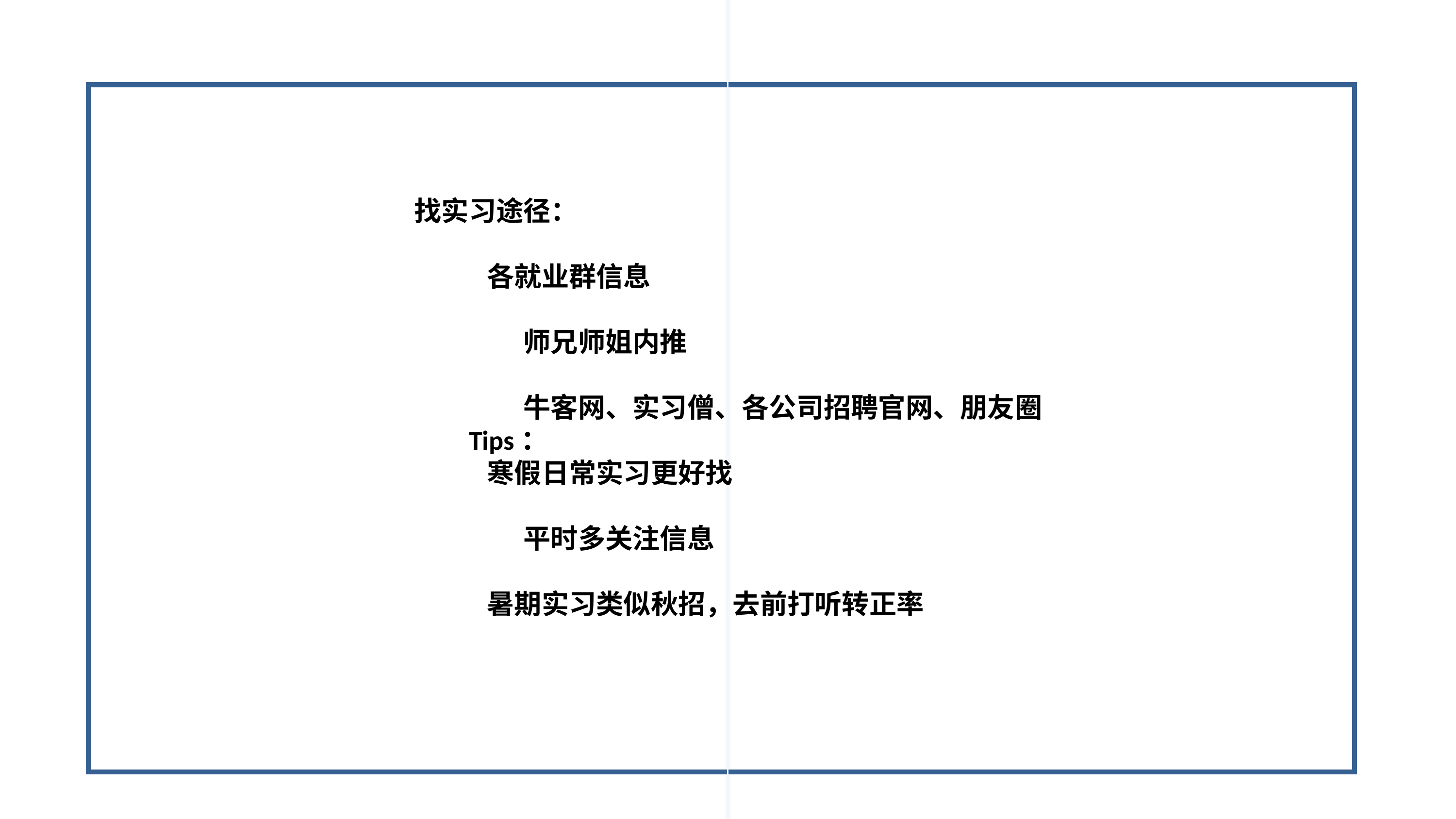

找实习途径：

	各就业群信息

师兄师姐内推

牛客网、实习僧、各公司招聘官网、朋友圈
Tips：
	寒假日常实习更好找

平时多关注信息

	暑期实习类似秋招，去前打听转正率